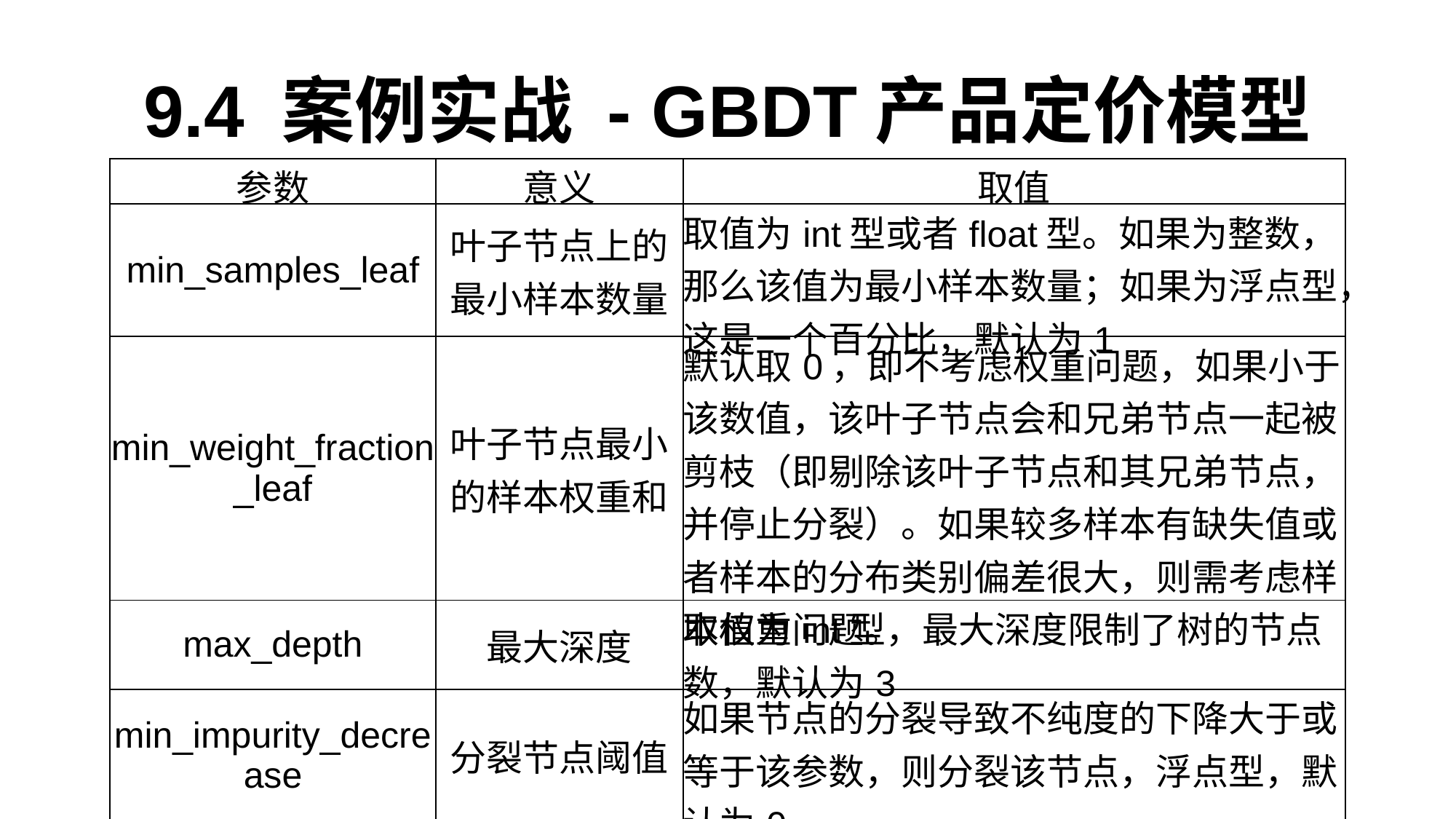

9.4 案例实战 - GBDT产品定价模型
| 参数 | 意义 | 取值 |
| --- | --- | --- |
| min\_samples\_leaf | 叶子节点上的最小样本数量 | 取值为int型或者float型。如果为整数，那么该值为最小样本数量；如果为浮点型，这是一个百分比，默认为1 |
| min\_weight\_fraction\_leaf | 叶子节点最小的样本权重和 | 默认取0，即不考虑权重问题，如果小于该数值，该叶子节点会和兄弟节点一起被剪枝（即剔除该叶子节点和其兄弟节点，并停止分裂）。如果较多样本有缺失值或者样本的分布类别偏差很大，则需考虑样本权重问题。 |
| max\_depth | 最大深度 | 取值为int型，最大深度限制了树的节点数，默认为3 |
| min\_impurity\_decrease | 分裂节点阈值 | 如果节点的分裂导致不纯度的下降大于或等于该参数，则分裂该节点，浮点型，默认为0. |